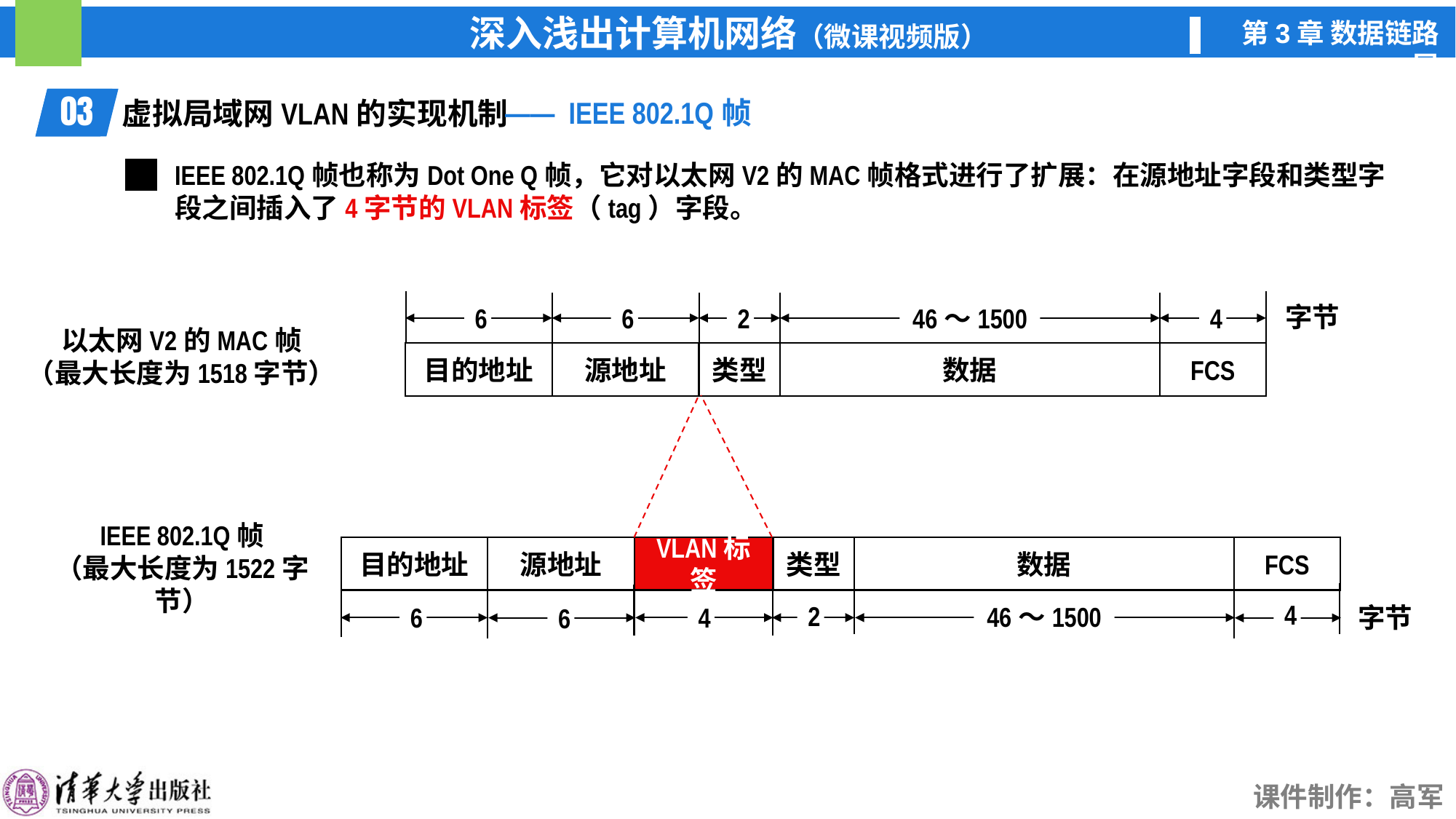

——  IEEE 802.1Q帧
03
01
虚拟局域网VLAN的实现机制
IEEE 802.1Q帧也称为Dot One Q帧，它对以太网V2的MAC帧格式进行了扩展：在源地址字段和类型字段之间插入了4字节的VLAN标签（tag）字段。

字节
6
6
2
46～1500
4
目的地址
源地址
类型
数据
FCS
以太网V2的MAC帧
（最大长度为1518字节）
IEEE 802.1Q帧
（最大长度为1522字节）
目的地址
源地址
VLAN标签
类型
数据
FCS
4
2
46～1500
6
4
字节
6